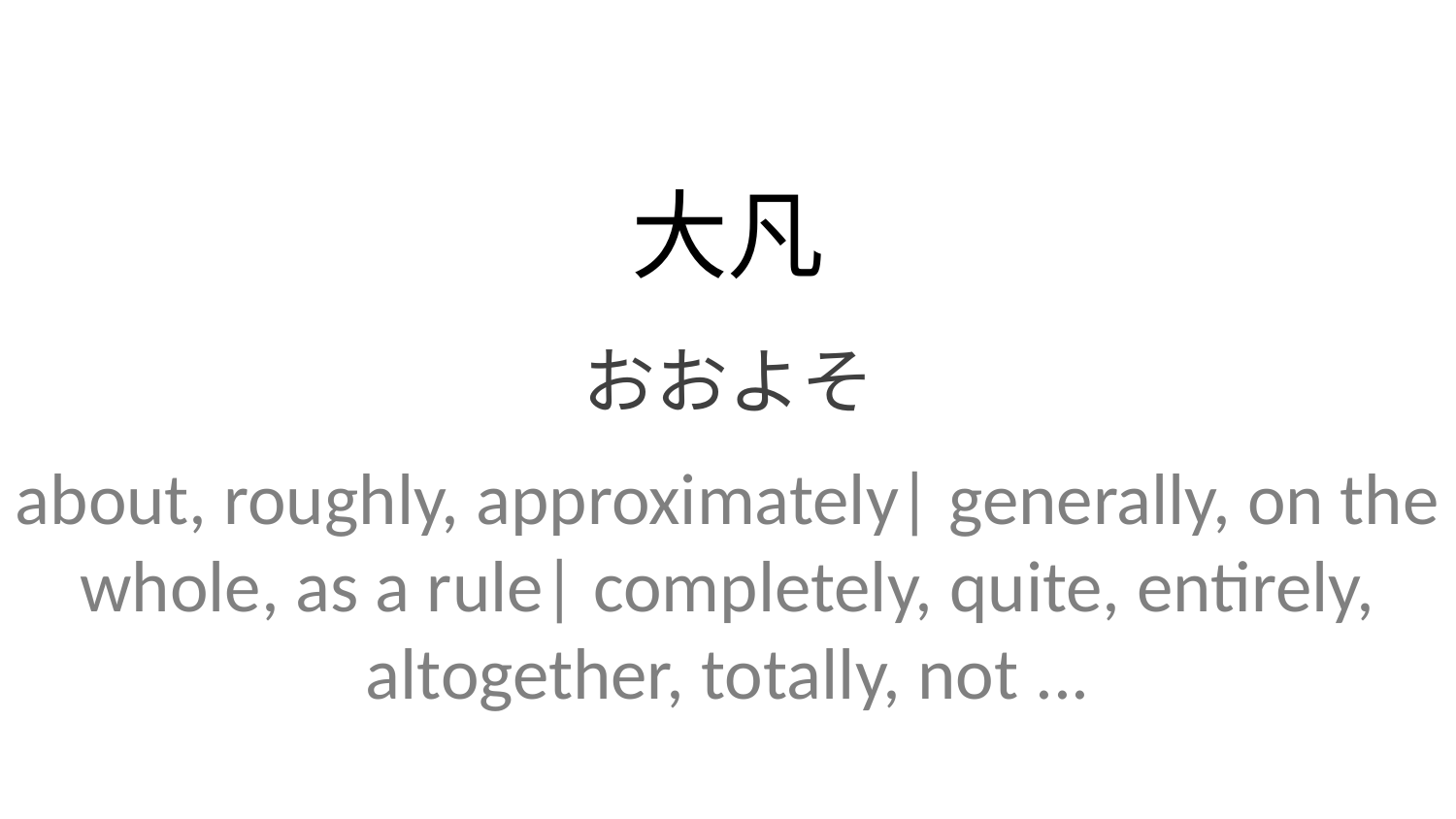

大凡

おおよそ
about, roughly, approximately| generally, on the whole, as a rule| completely, quite, entirely, altogether, totally, not ...